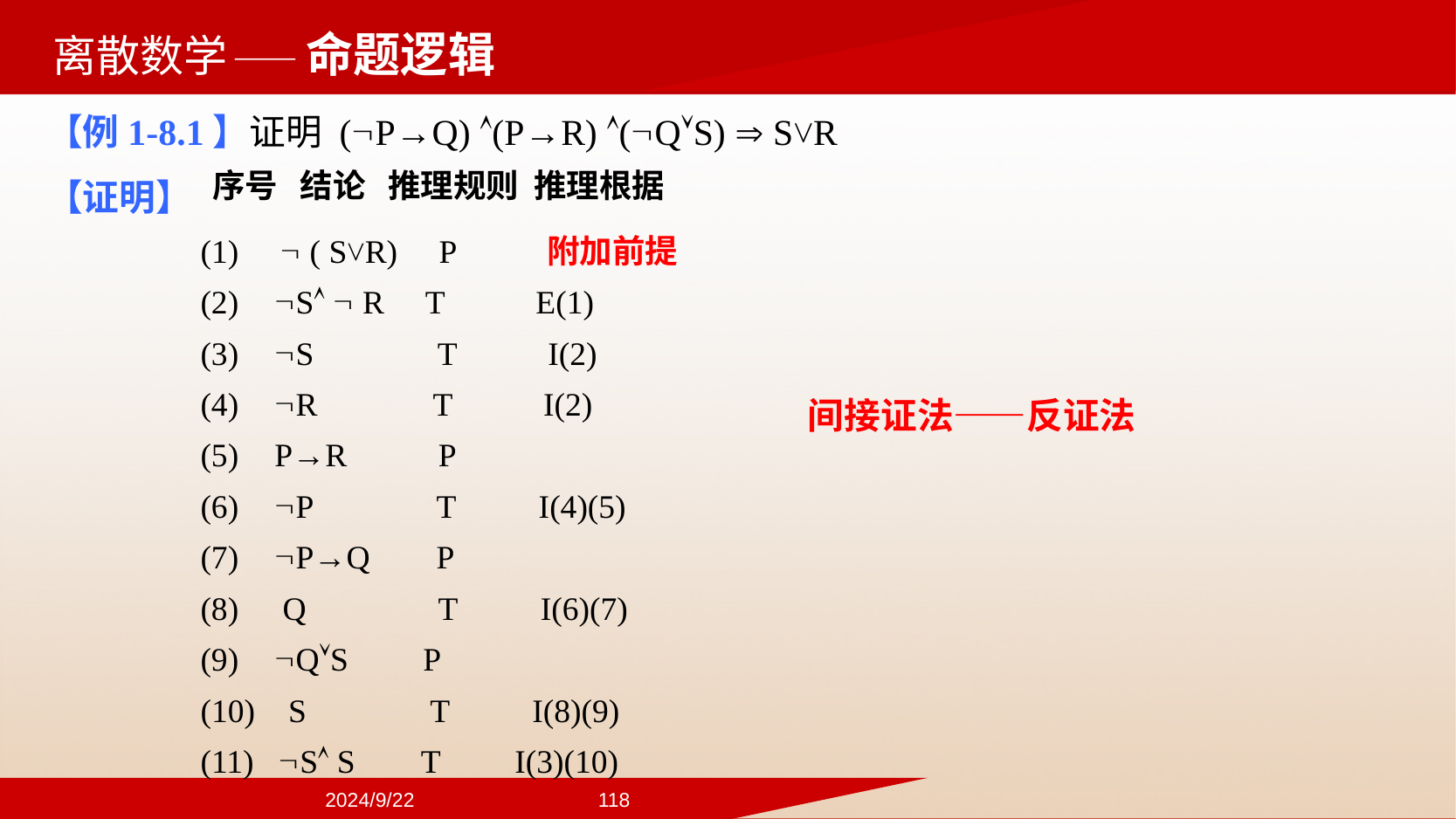

——命题逻辑
【例1-8.1】证明 (¬P→Q) ∧(P→R) ∧(¬Q∨S) ⇒ S˅R
【证明】
(1)     ¬ ( S˅R)     P          附加前提
   ¬S∧ ¬ R     T           E(1)
   ¬S               T           I(2)
   ¬R              T           I(2)
   P→R           P
   ¬P               T          I(4)(5)
   ¬P→Q        P
    Q                T          I(6)(7)
   ¬Q∨S         P
    S               T          I(8)(9)
   ¬S∧ S        T         I(3)(10)
序号   结论   推理规则  推理根据
间接证法——反证法
2024/9/22
118